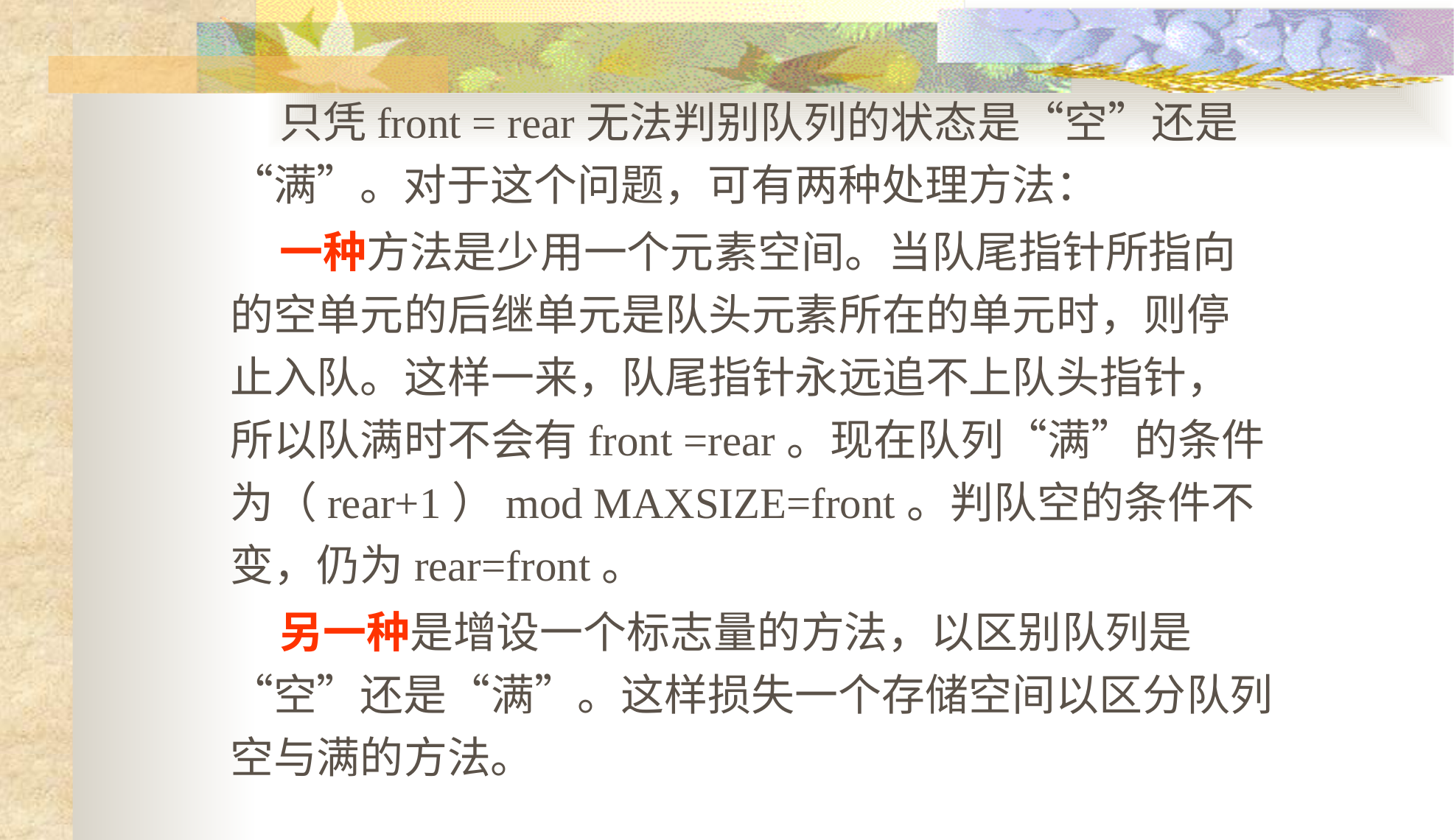

只凭front = rear无法判别队列的状态是“空”还是“满”。对于这个问题，可有两种处理方法：
    一种方法是少用一个元素空间。当队尾指针所指向的空单元的后继单元是队头元素所在的单元时，则停止入队。这样一来，队尾指针永远追不上队头指针，所以队满时不会有front =rear。现在队列“满”的条件为（rear+1）mod MAXSIZE=front。判队空的条件不变，仍为rear=front。
    另一种是增设一个标志量的方法，以区别队列是“空”还是“满”。这样损失一个存储空间以区分队列空与满的方法。